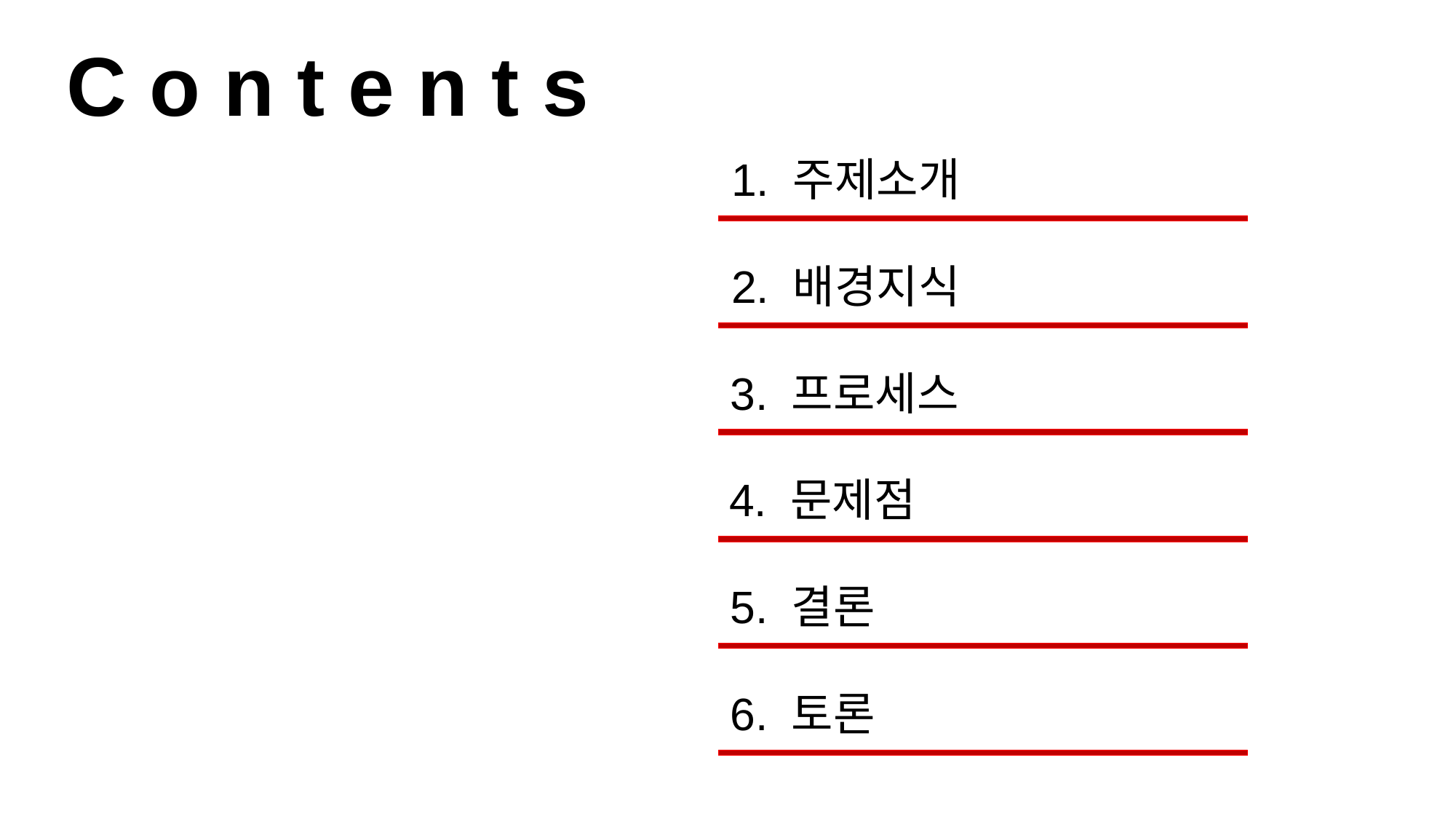

C o n t e n t s
1. 주제소개

2. 배경지식

3. 프로세스

4. 문제점

5. 결론

6. 토론